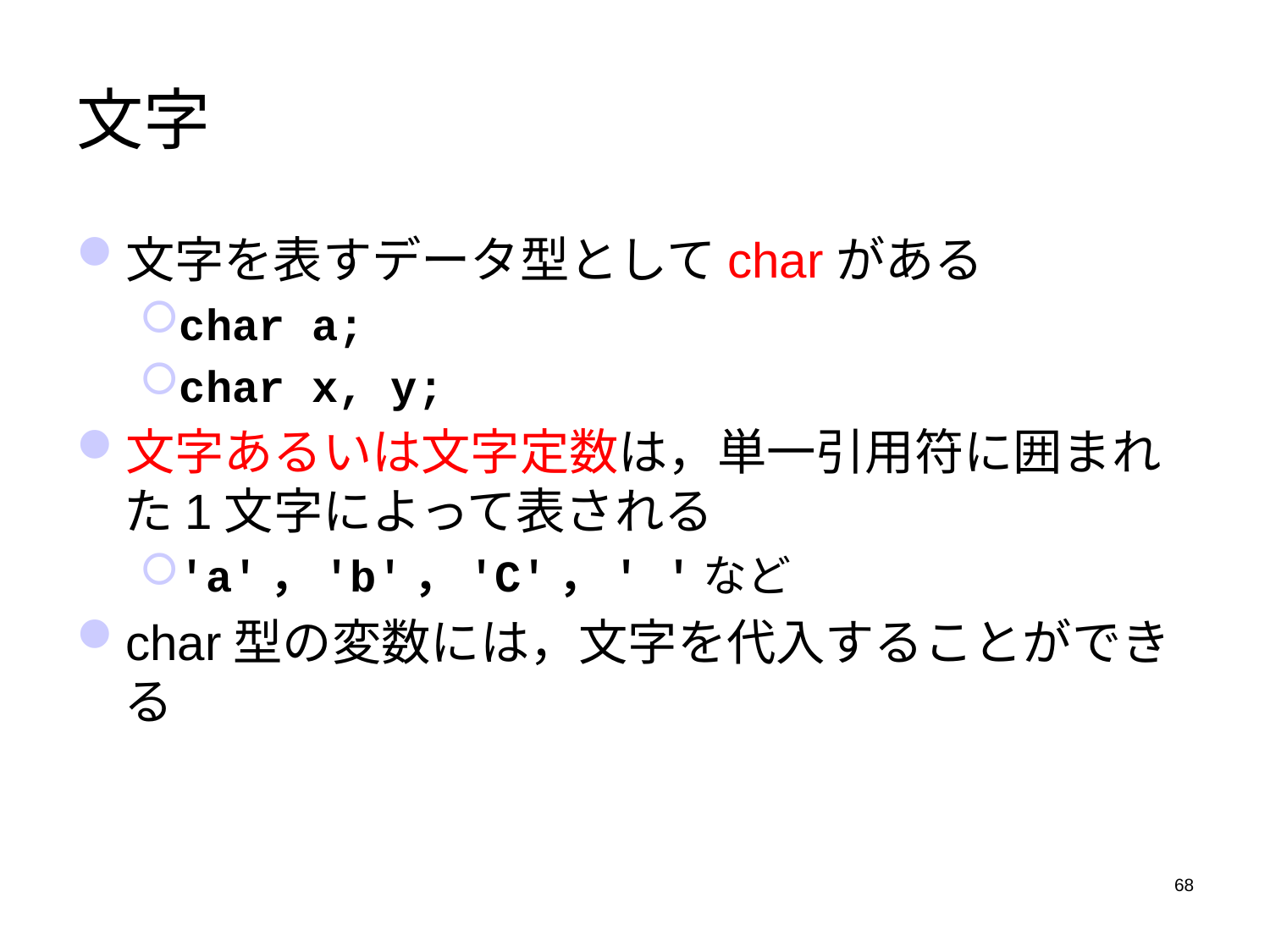

# 文字
文字を表すデータ型としてcharがある
char a;
char x, y;
文字あるいは文字定数は，単一引用符に囲まれた1文字によって表される
'a'，'b'，'C'，' 'など
char型の変数には，文字を代入することができる

68